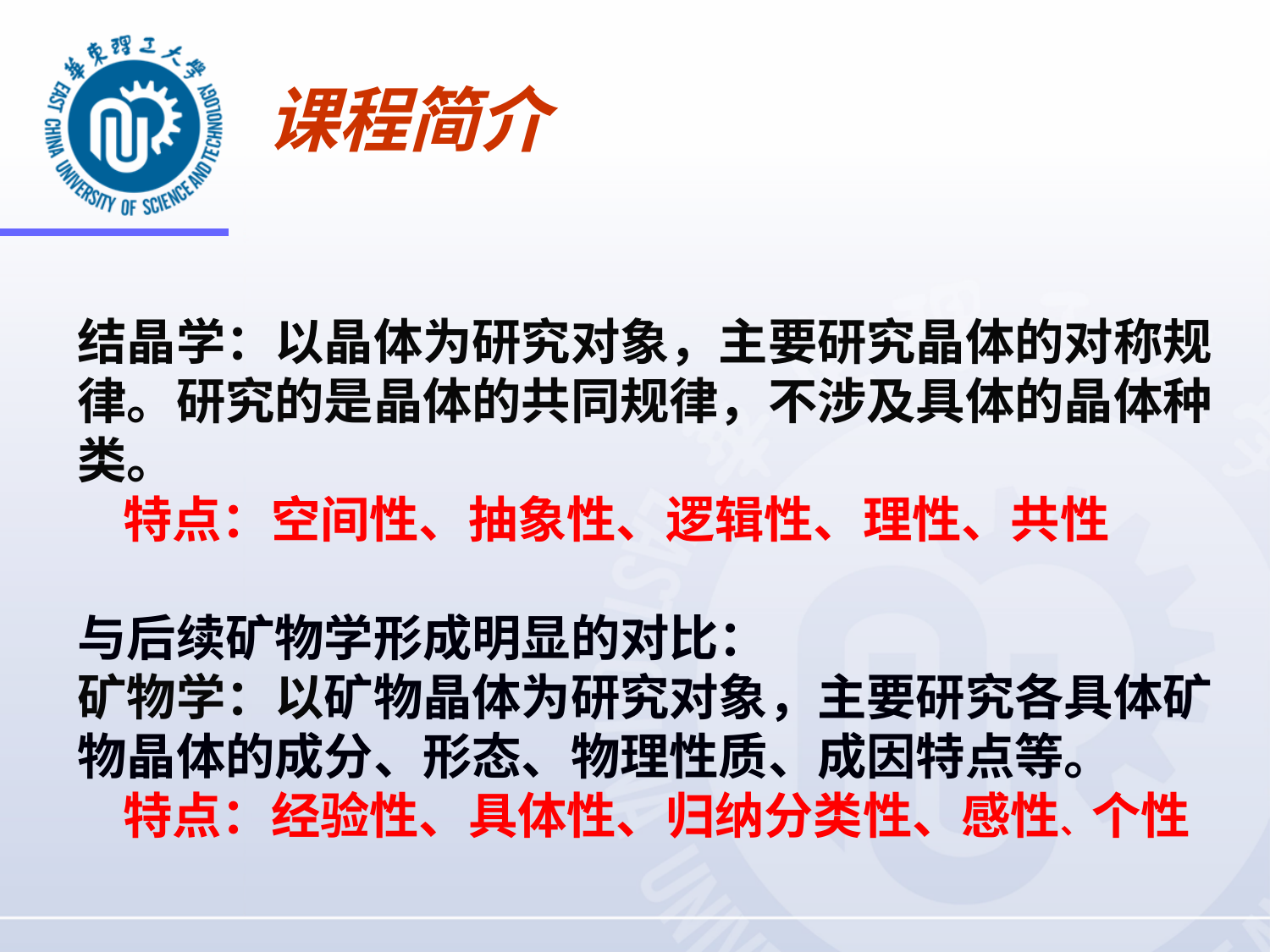

# 课程简介

结晶学：以晶体为研究对象，主要研究晶体的对称规律。研究的是晶体的共同规律，不涉及具体的晶体种类。
   特点：空间性、抽象性、逻辑性、理性、共性

与后续矿物学形成明显的对比：
矿物学：以矿物晶体为研究对象，主要研究各具体矿物晶体的成分、形态、物理性质、成因特点等。
   特点：经验性、具体性、归纳分类性、感性、个性